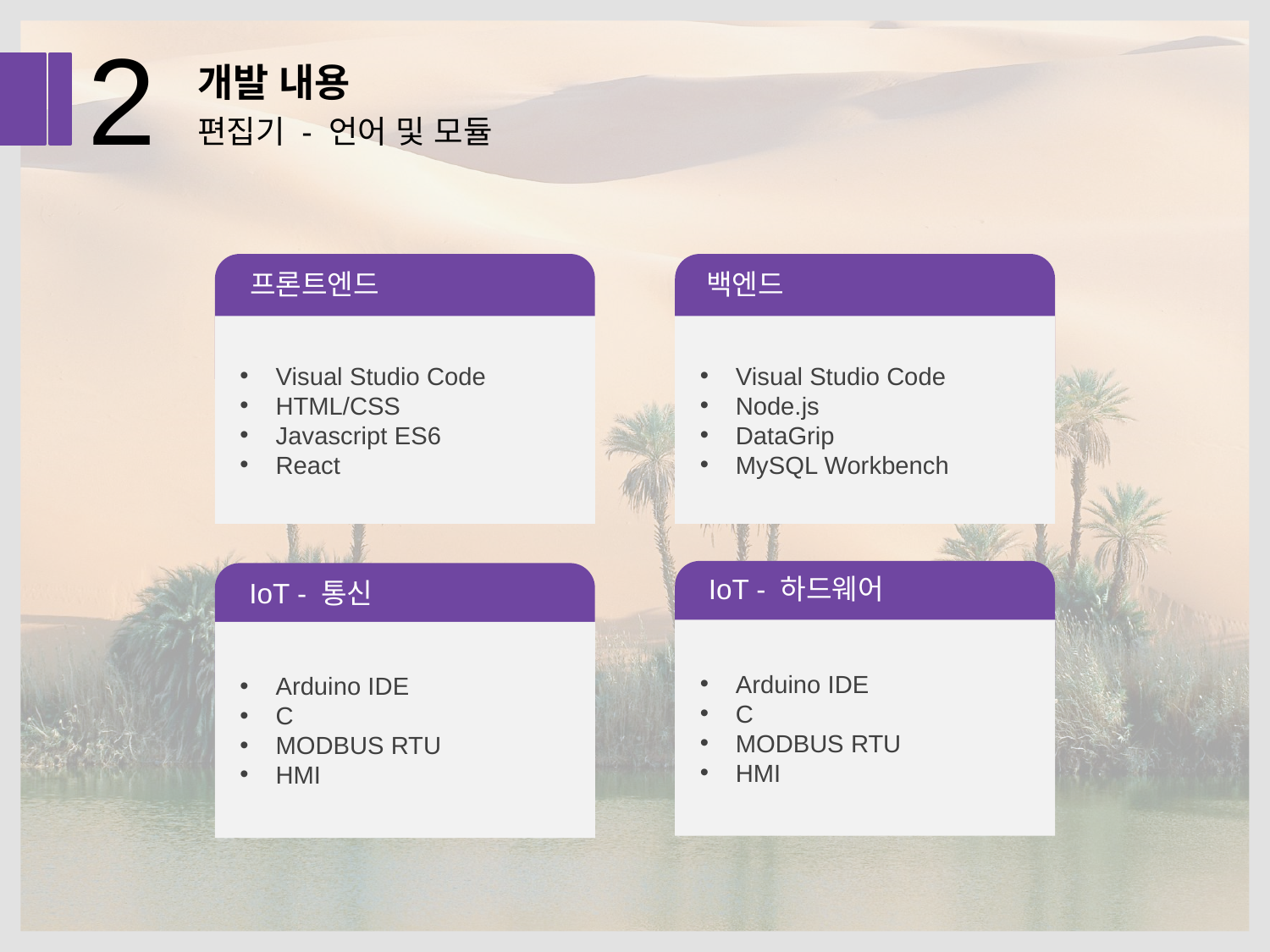

2
개발 내용
편집기 - 언어 및 모듈

프론트엔드
백엔드
Visual Studio Code
HTML/CSS
Javascript ES6
React
Visual Studio Code
Node.js
DataGrip
MySQL Workbench

IoT - 하드웨어
IoT - 통신
Arduino IDE
C
MODBUS RTU
HMI
Arduino IDE
C
MODBUS RTU
HMI